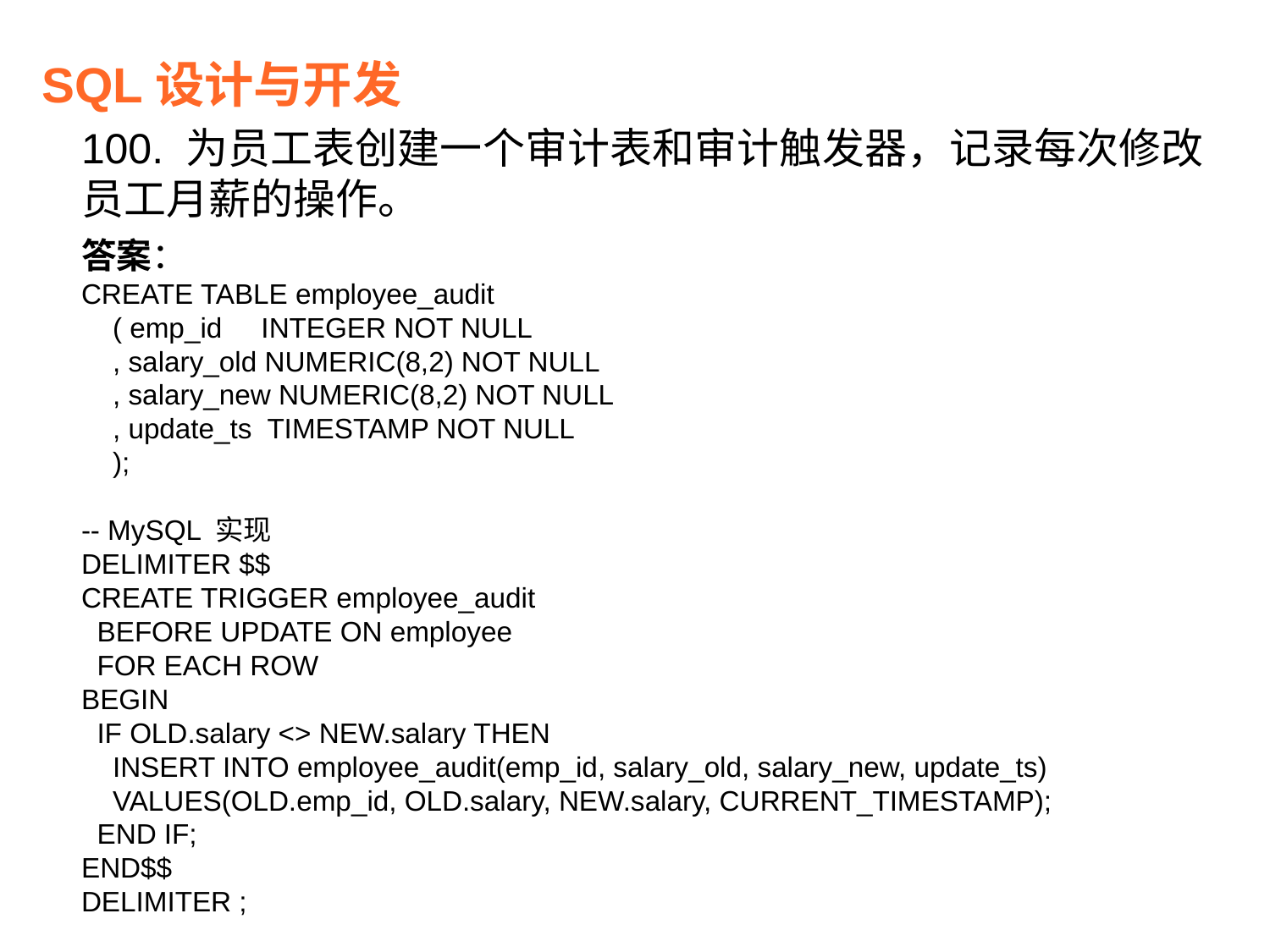

SQL设计与开发
100. 为员工表创建一个审计表和审计触发器，记录每次修改员工月薪的操作。
答案：
CREATE TABLE employee_audit
    ( emp_id     INTEGER NOT NULL
    , salary_old NUMERIC(8,2) NOT NULL
    , salary_new NUMERIC(8,2) NOT NULL
    , update_ts  TIMESTAMP NOT NULL
    );

-- MySQL 实现
DELIMITER $$
CREATE TRIGGER employee_audit
  BEFORE UPDATE ON employee
  FOR EACH ROW
BEGIN
  IF OLD.salary <> NEW.salary THEN
    INSERT INTO employee_audit(emp_id, salary_old, salary_new, update_ts)
    VALUES(OLD.emp_id, OLD.salary, NEW.salary, CURRENT_TIMESTAMP);
  END IF;
END$$
DELIMITER ;